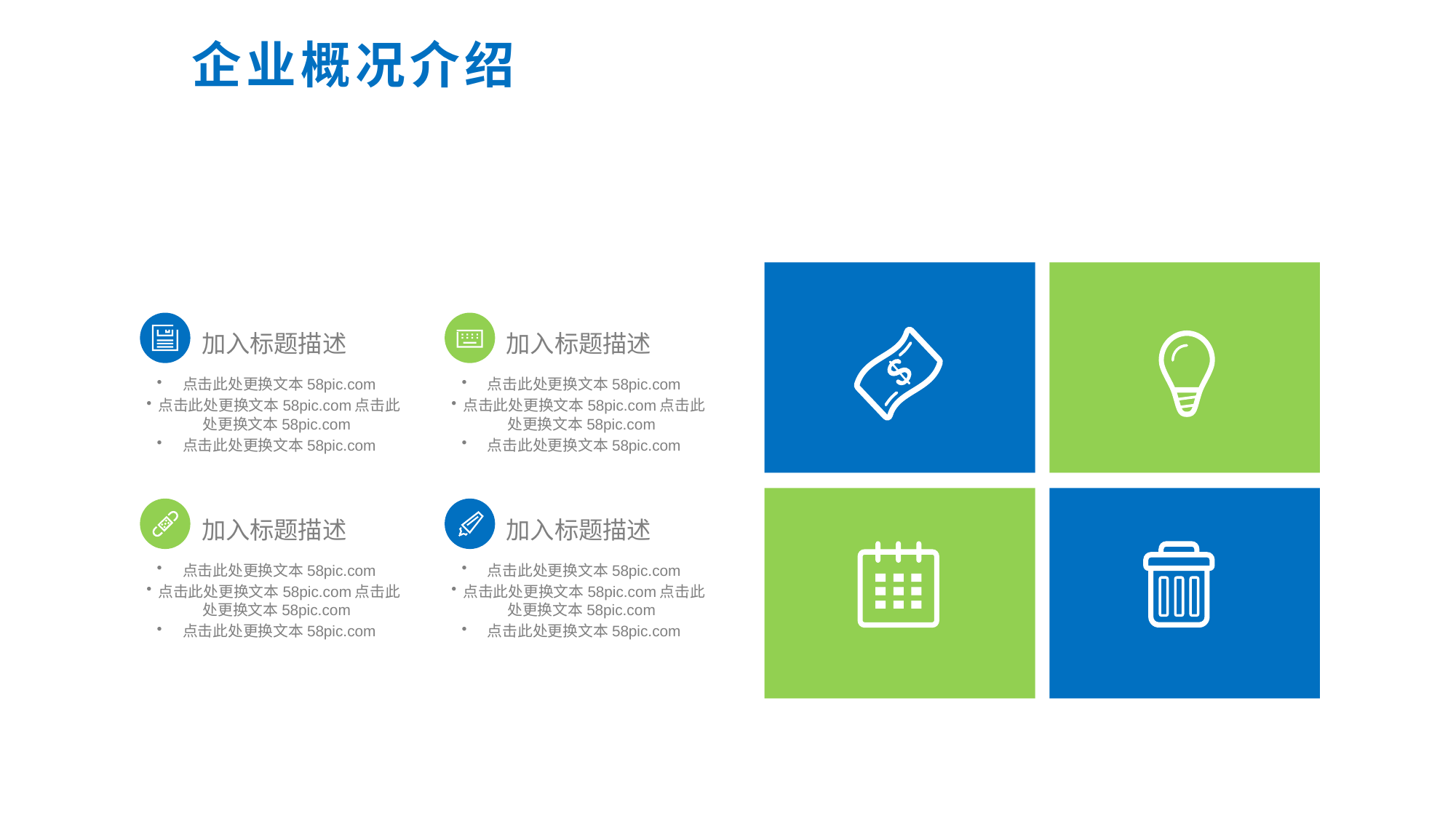

企业概况介绍

加入标题描述
点击此处更换文本58pic.com
点击此处更换文本58pic.com点击此处更换文本58pic.com
点击此处更换文本58pic.com

加入标题描述

点击此处更换文本58pic.com
点击此处更换文本58pic.com点击此处更换文本58pic.com
点击此处更换文本58pic.com

加入标题描述

点击此处更换文本58pic.com
点击此处更换文本58pic.com点击此处更换文本58pic.com
点击此处更换文本58pic.com

加入标题描述

点击此处更换文本58pic.com
点击此处更换文本58pic.com点击此处更换文本58pic.com
点击此处更换文本58pic.com